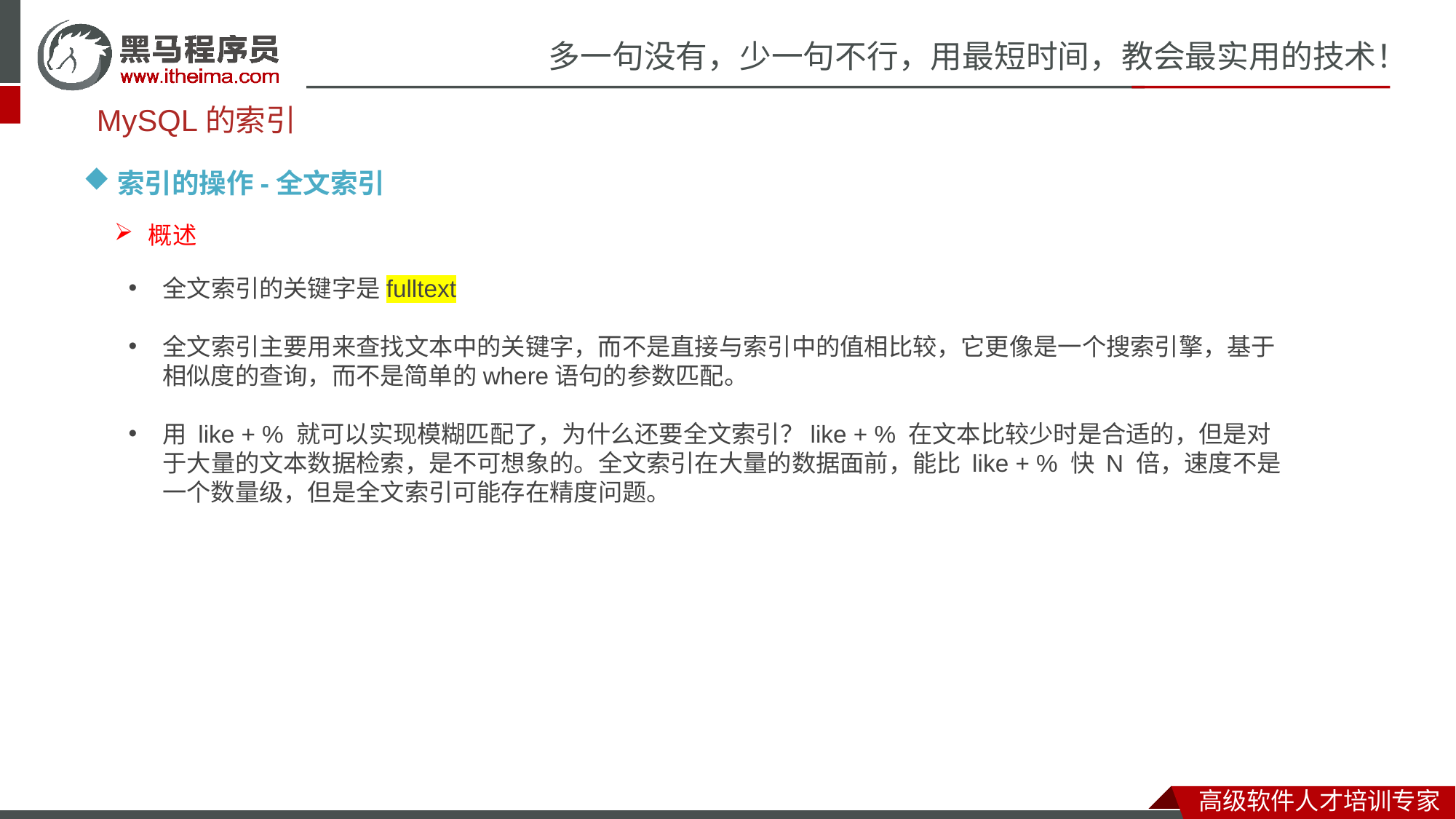

MySQL的索引
索引的操作-全文索引
概述
全文索引的关键字是fulltext

全文索引主要用来查找文本中的关键字，而不是直接与索引中的值相比较，它更像是一个搜索引擎，基于相似度的查询，而不是简单的where语句的参数匹配。

用 like + % 就可以实现模糊匹配了，为什么还要全文索引？like + % 在文本比较少时是合适的，但是对于大量的文本数据检索，是不可想象的。全文索引在大量的数据面前，能比 like + % 快 N 倍，速度不是一个数量级，但是全文索引可能存在精度问题。